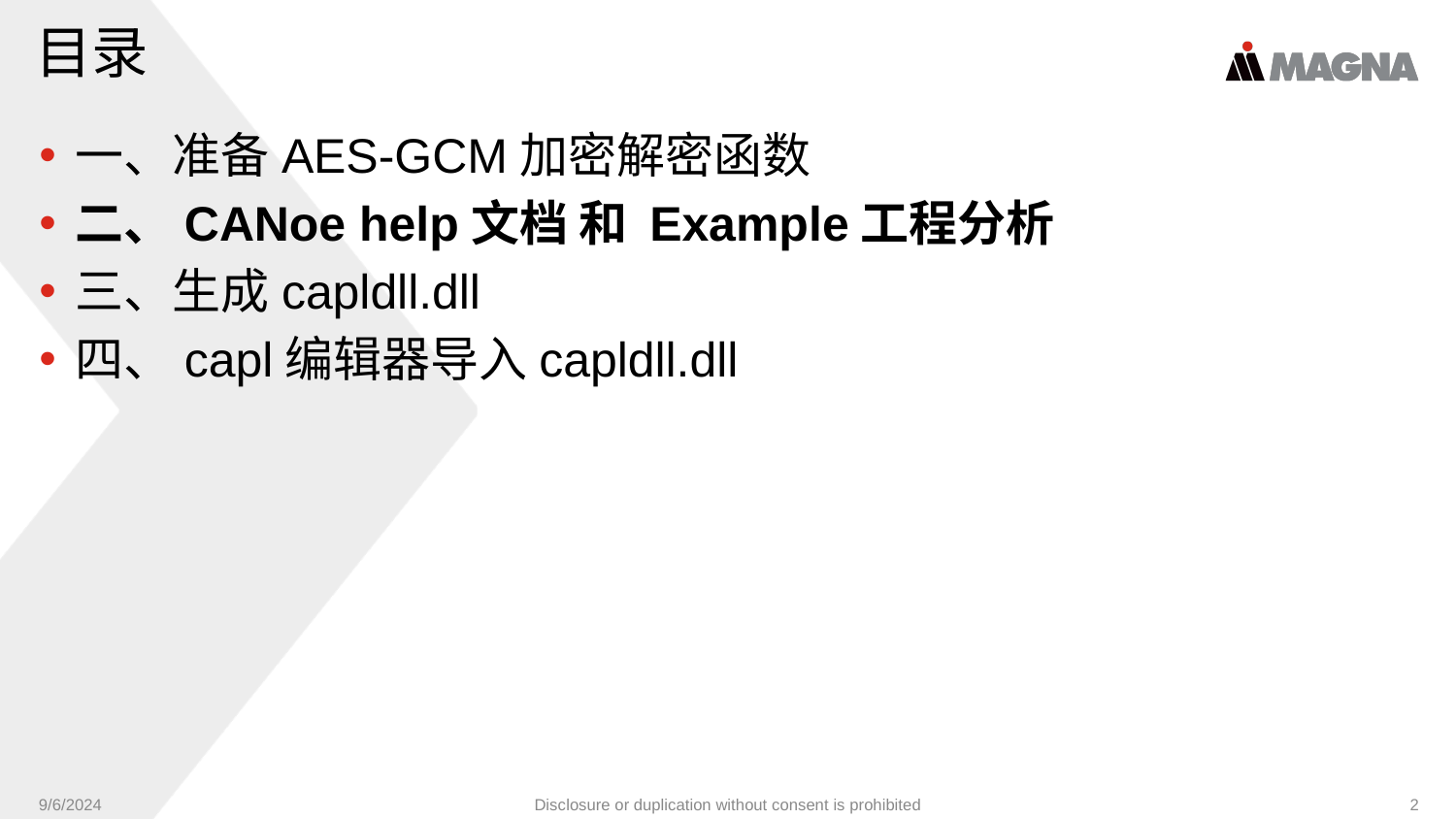

# 目录
一、准备AES-GCM加密解密函数
二、CANoe help文档 和 Example工程分析
三、生成capldll.dll
四、capl编辑器导入capldll.dll
9/6/2024
Disclosure or duplication without consent is prohibited
2